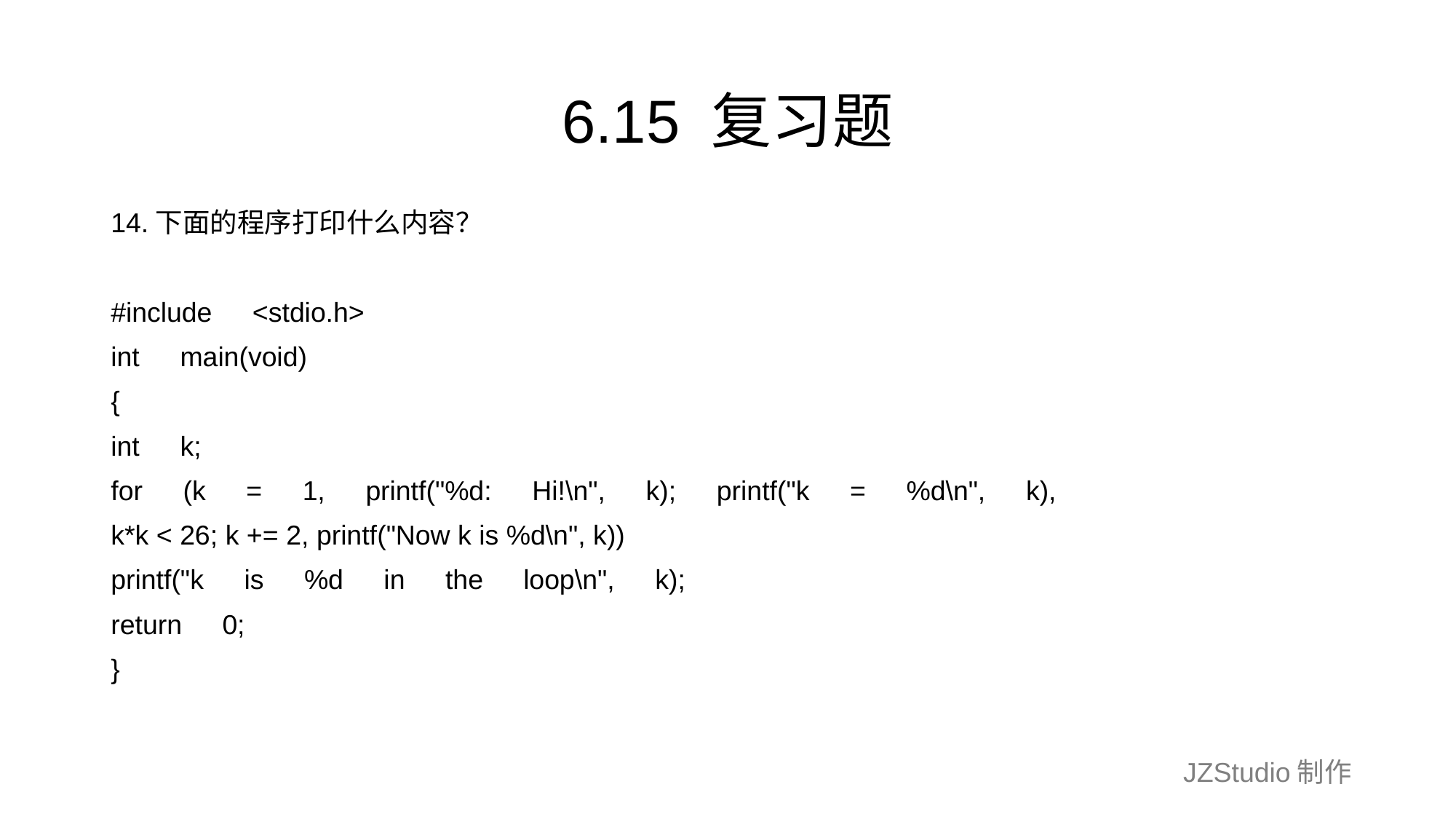

# 6.15 复习题
14.下面的程序打印什么内容？

#include　<stdio.h>
int　main(void)
{
int　k;
for　(k　=　1,　printf("%d:　Hi!\n",　k);　printf("k　=　%d\n",　k),
k*k < 26; k += 2, printf("Now k is %d\n", k))
printf("k　is　%d　in　the　loop\n",　k);
return　0;
}